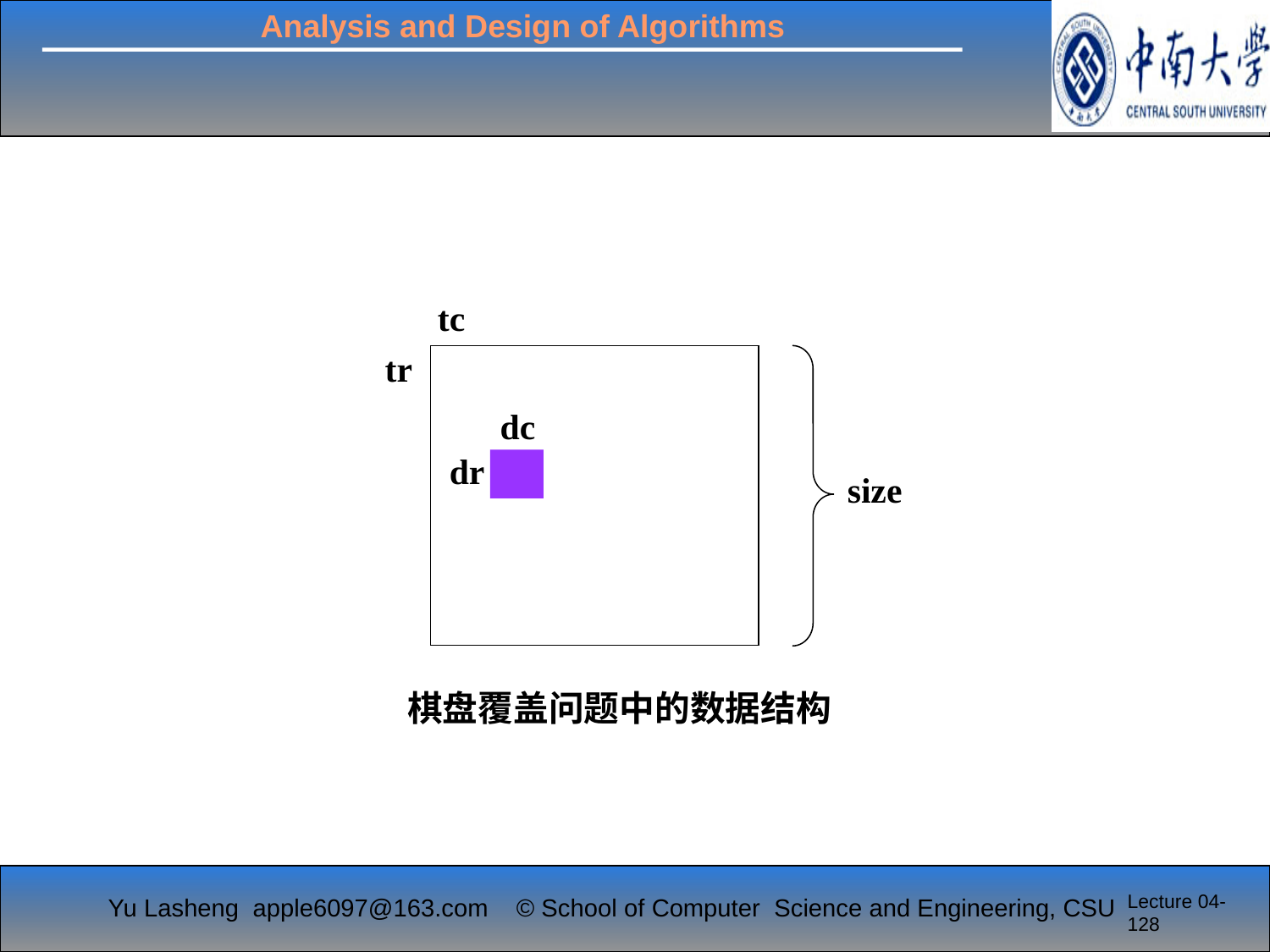

#
tc

tr
dc
dr

size
棋盘覆盖问题中的数据结构
Lecture 04-128